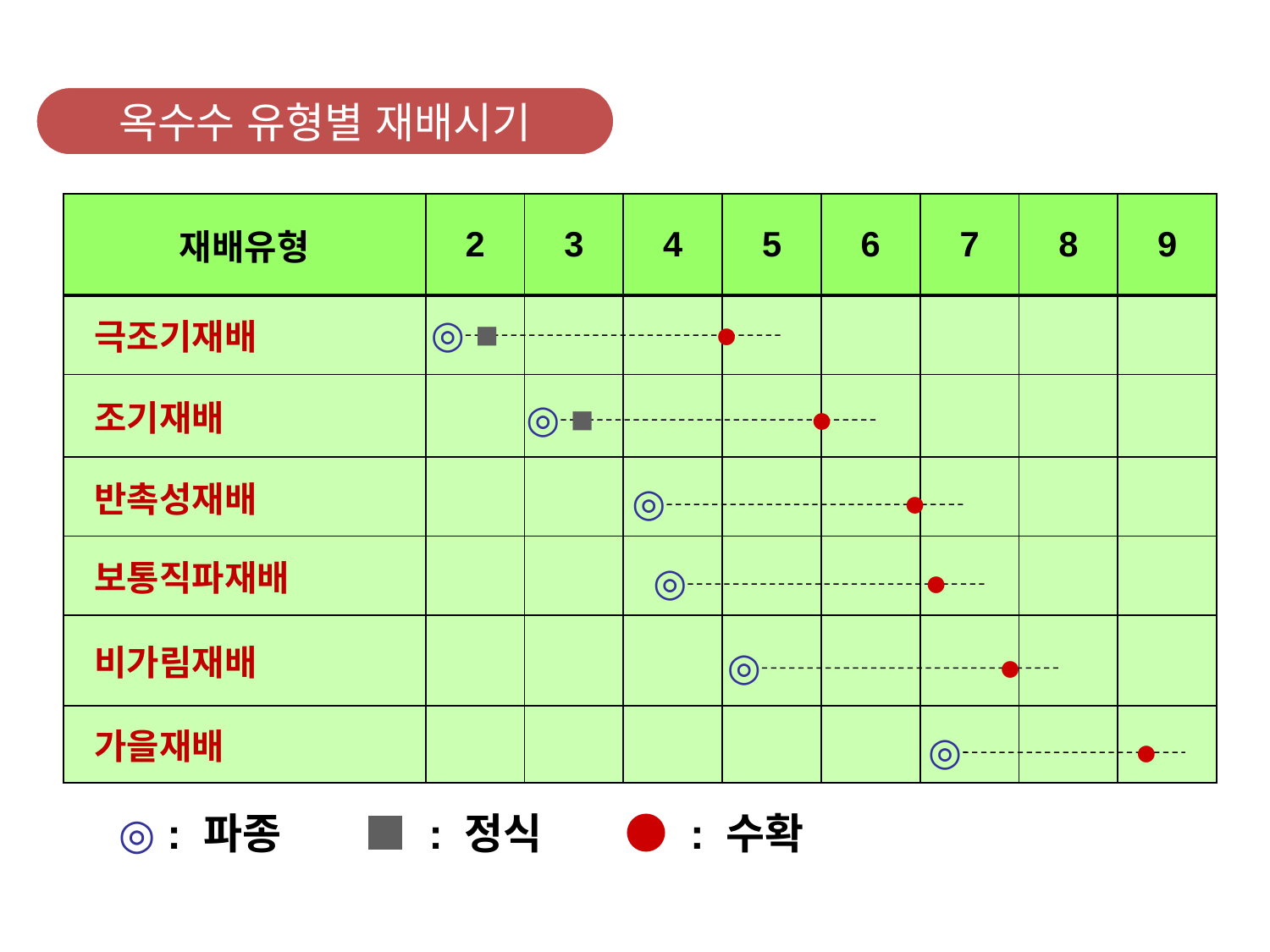

옥수수 주요 재배유형 및 사례
옥수수 유형별 재배시기
| 재배유형 | 2 | 3 | 4 | 5 | 6 | 7 | 8 | 9 |
| --- | --- | --- | --- | --- | --- | --- | --- | --- |
| 극조기재배 |  |  |  |  |  |  |  |  |
| 조기재배 |  |  |  |  |  |  |  |  |
| 반촉성재배 |  |  |  |  |  |  |  |  |
| 보통직파재배 |  |  |  |  |  |  |  |  |
| 비가림재배 |  |  |  |  |  |  |  |  |
| 가을재배 |  |  |  |  |  |  |  |  |
◎ ■                    ●

◎ ■                    ●

◎                      ●

◎                      ●

◎                      ●

◎                ●

◎ : 파종       ■ : 정식       ● : 수확